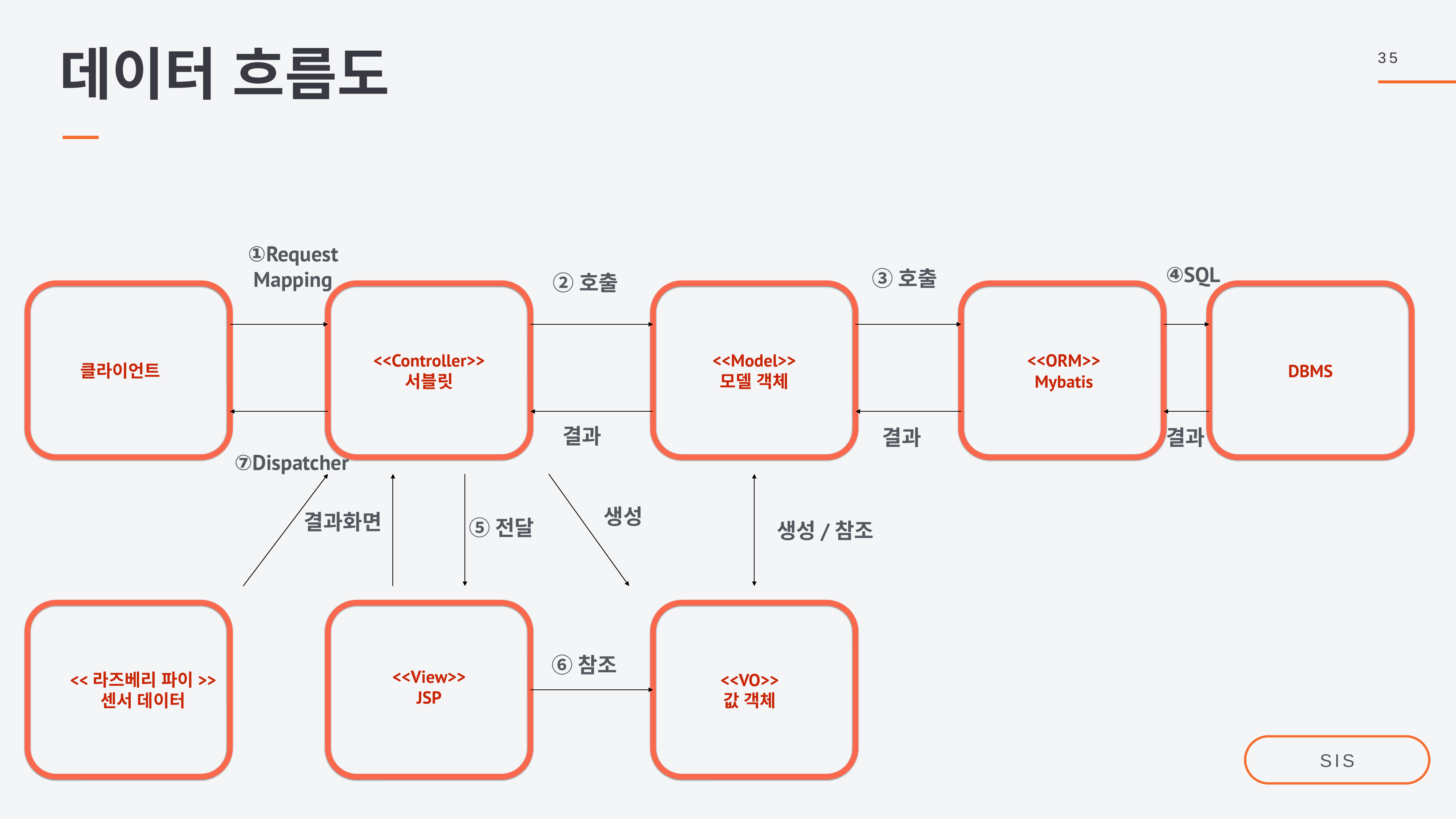

35
데이터 흐름도

①Request
Mapping
④SQL
③호출
②호출

<<Controller>>
서블릿
<<Model>>
모델 객체
<<ORM>>
Mybatis
클라이언트
DBMS

<<View>>
JSP
<<라즈베리 파이>>
센서 데이터
<<VO>>
값 객체
결과
결과
결과
⑦Dispatcher
생성
결과화면
⑤전달
생성/참조
⑥참조

SIS